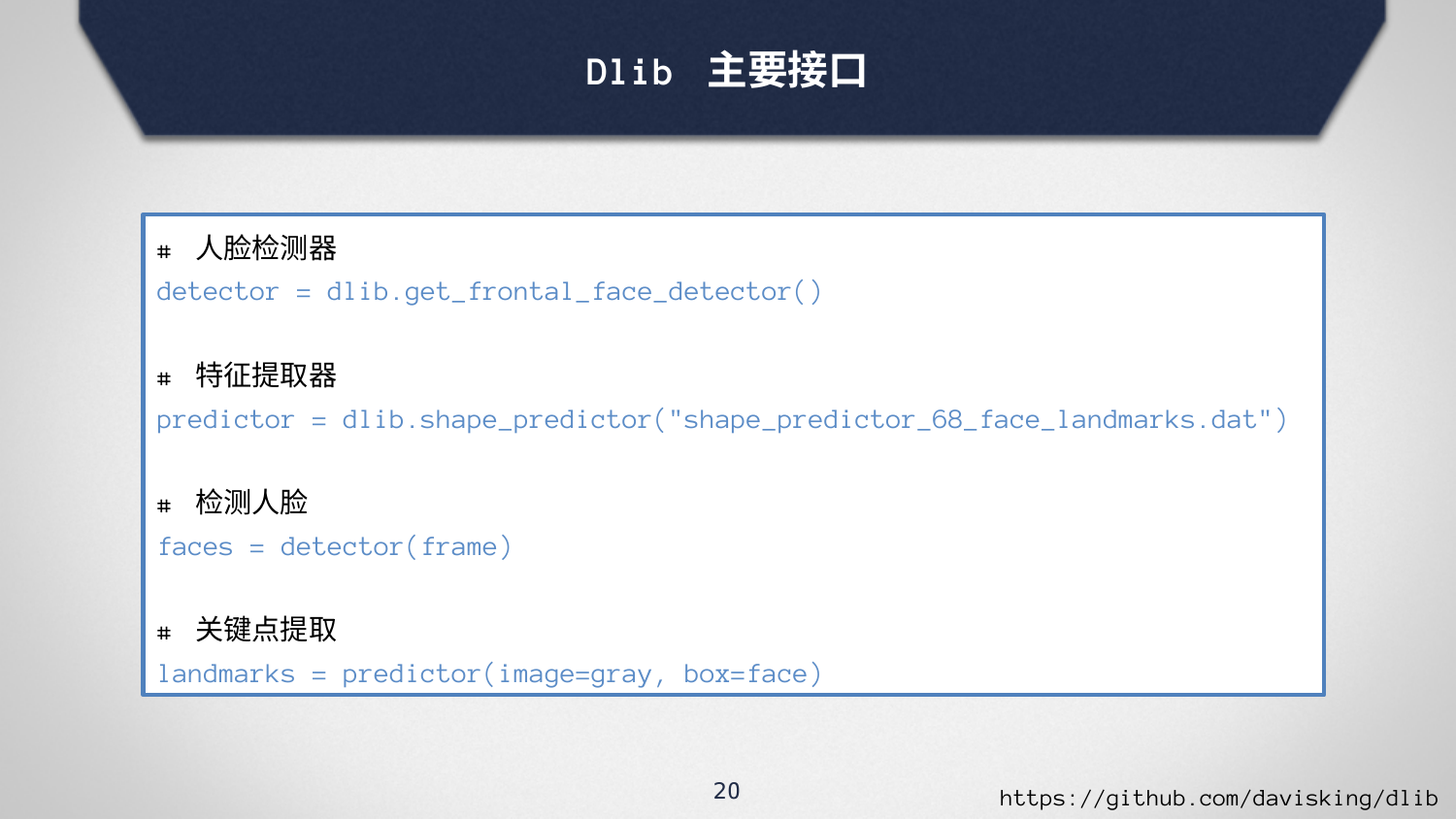

Dlib 主要接口
# 人脸检测器
detector = dlib.get_frontal_face_detector()

# 特征提取器
predictor = dlib.shape_predictor("shape_predictor_68_face_landmarks.dat")

# 检测人脸
faces = detector(frame)

# 关键点提取
landmarks = predictor(image=gray, box=face)
20
https://github.com/davisking/dlib